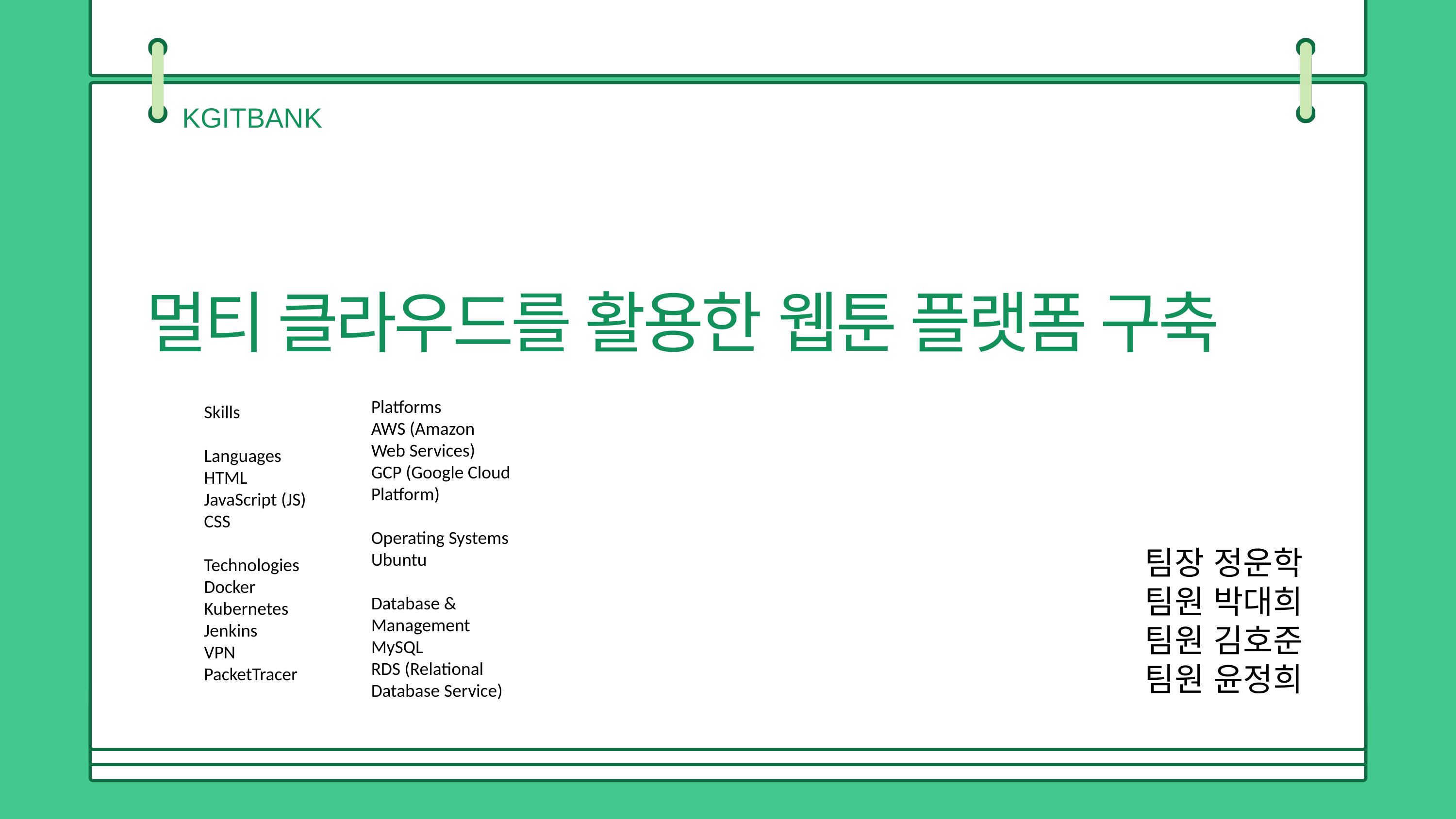

KGITBANK

멀티 클라우드를 활용한 웹툰 플랫폼 구축
Platforms
AWS (Amazon Web Services)
GCP (Google Cloud Platform)

Operating Systems
Ubuntu

Database & Management
MySQL
RDS (Relational Database Service)
Skills

Languages
HTML
JavaScript (JS)
CSS

Technologies
Docker
Kubernetes
Jenkins
VPN
PacketTracer

 팀장 정운학
팀원 박대희
팀원 김호준
팀원 윤정희